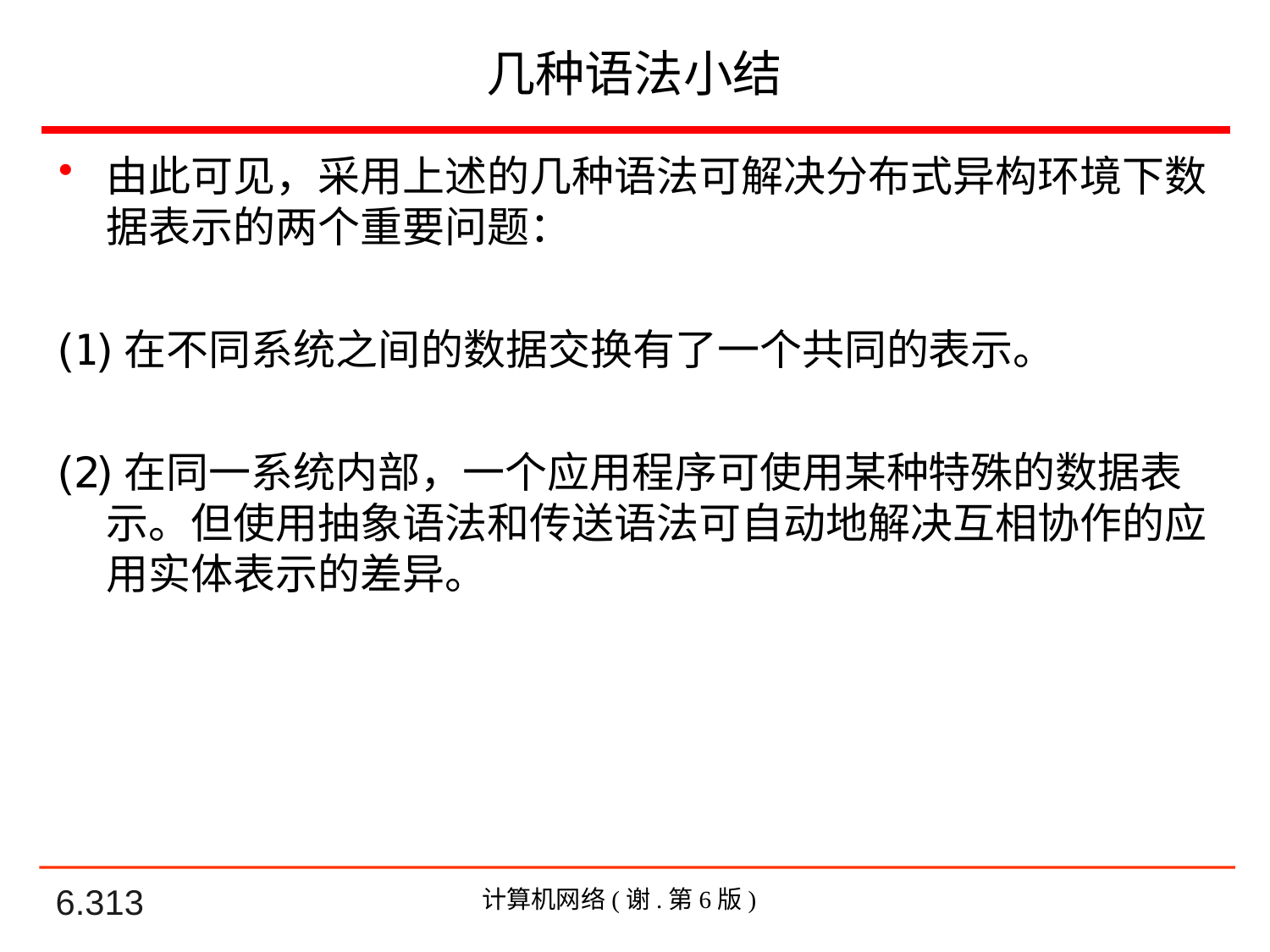

# 几种语法小结
由此可见，采用上述的几种语法可解决分布式异构环境下数据表示的两个重要问题：

(1)在不同系统之间的数据交换有了一个共同的表示。

(2)在同一系统内部，一个应用程序可使用某种特殊的数据表示。但使用抽象语法和传送语法可自动地解决互相协作的应用实体表示的差异。